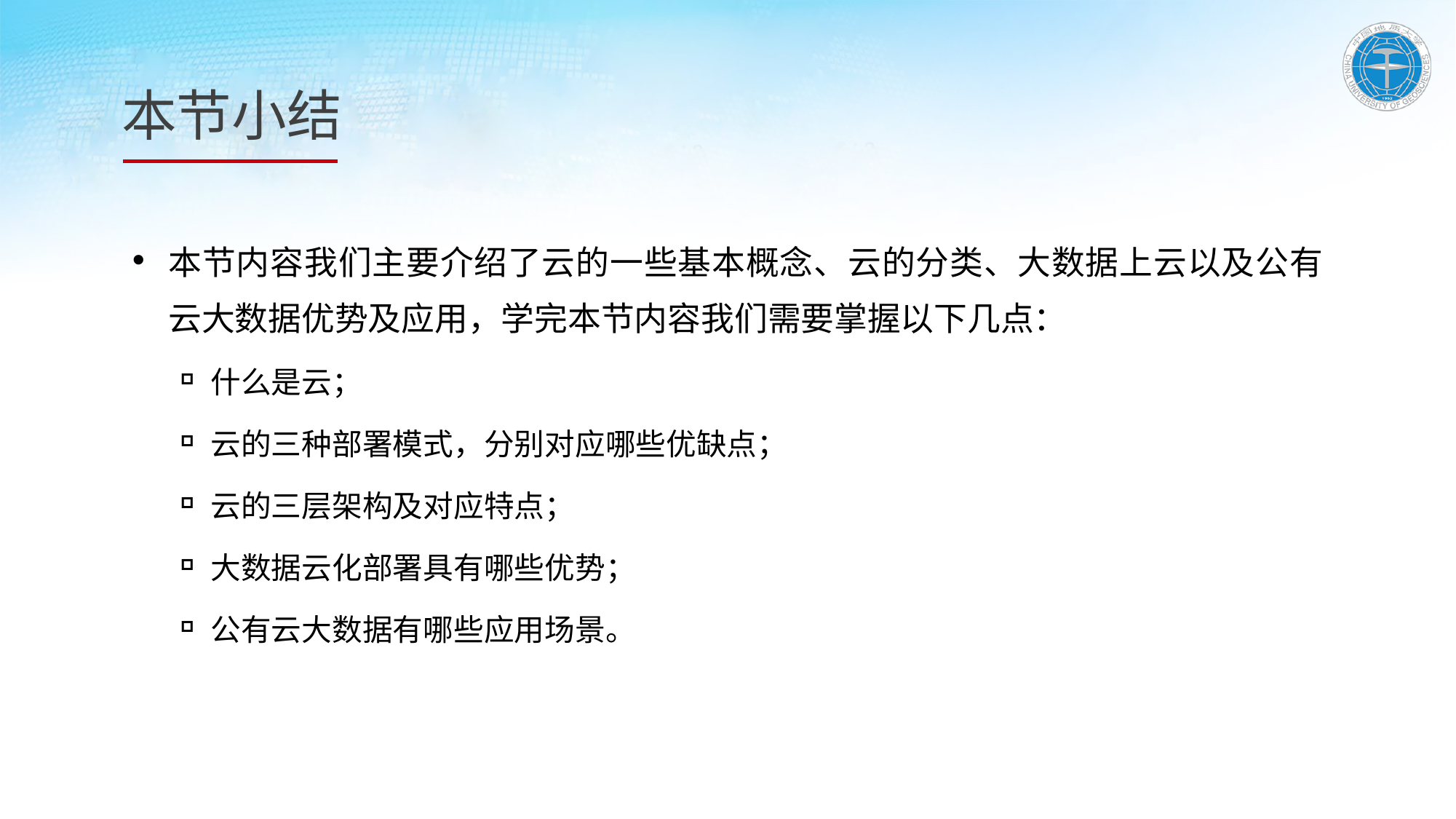

本节内容我们主要介绍了云的一些基本概念、云的分类、大数据上云以及公有云大数据优势及应用，学完本节内容我们需要掌握以下几点：
什么是云；
云的三种部署模式，分别对应哪些优缺点；
云的三层架构及对应特点；
大数据云化部署具有哪些优势；
公有云大数据有哪些应用场景。